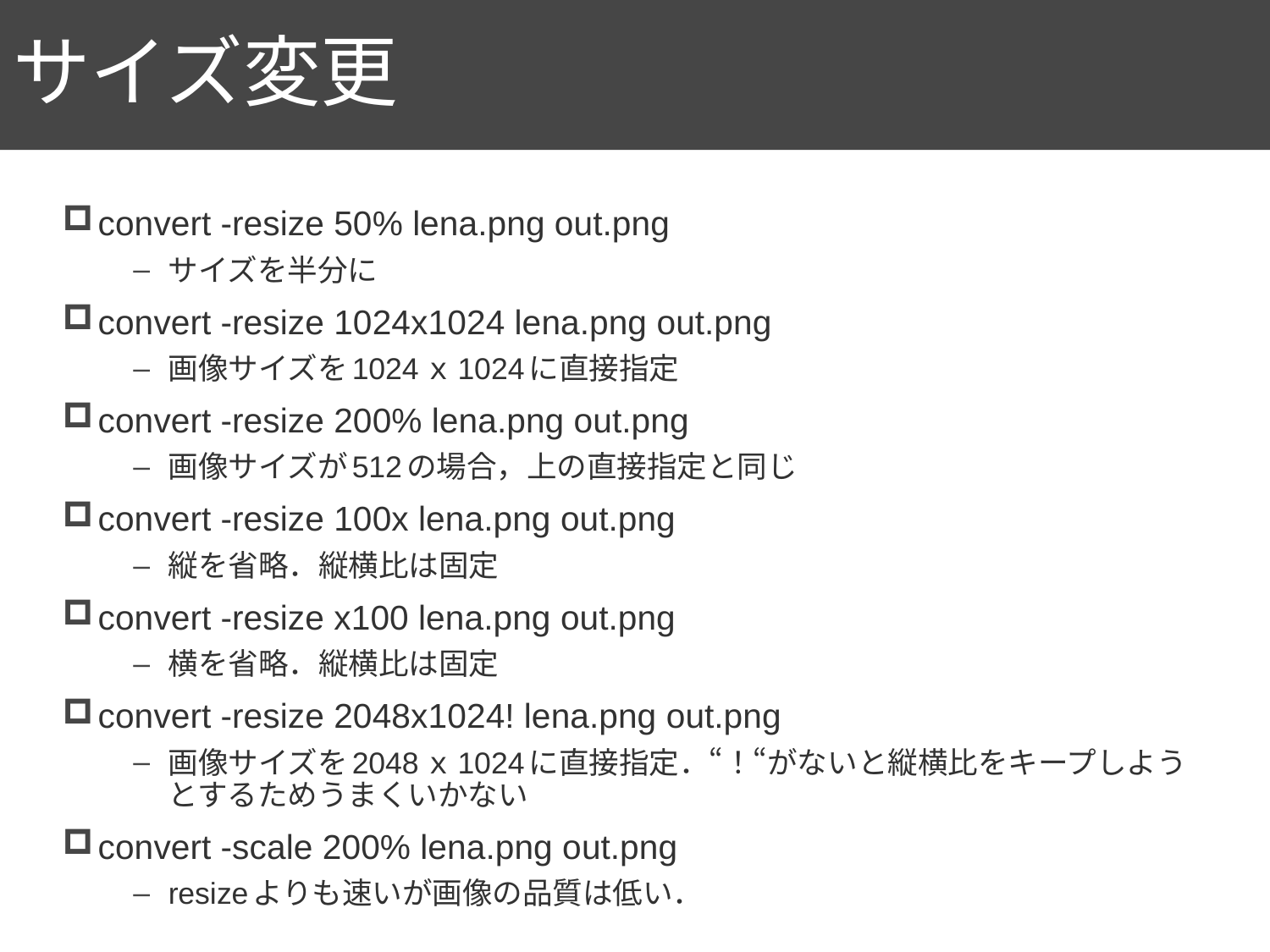

# サイズ変更
46
convert -resize 50% lena.png out.png
サイズを半分に
convert -resize 1024x1024 lena.png out.png
画像サイズを1024ｘ1024に直接指定
convert -resize 200% lena.png out.png
画像サイズが512の場合，上の直接指定と同じ
convert -resize 100x lena.png out.png
縦を省略．縦横比は固定
convert -resize x100 lena.png out.png
横を省略．縦横比は固定
convert -resize 2048x1024! lena.png out.png
画像サイズを2048ｘ1024に直接指定．“！“がないと縦横比をキープしようとするためうまくいかない
convert -scale 200% lena.png out.png
resizeよりも速いが画像の品質は低い．